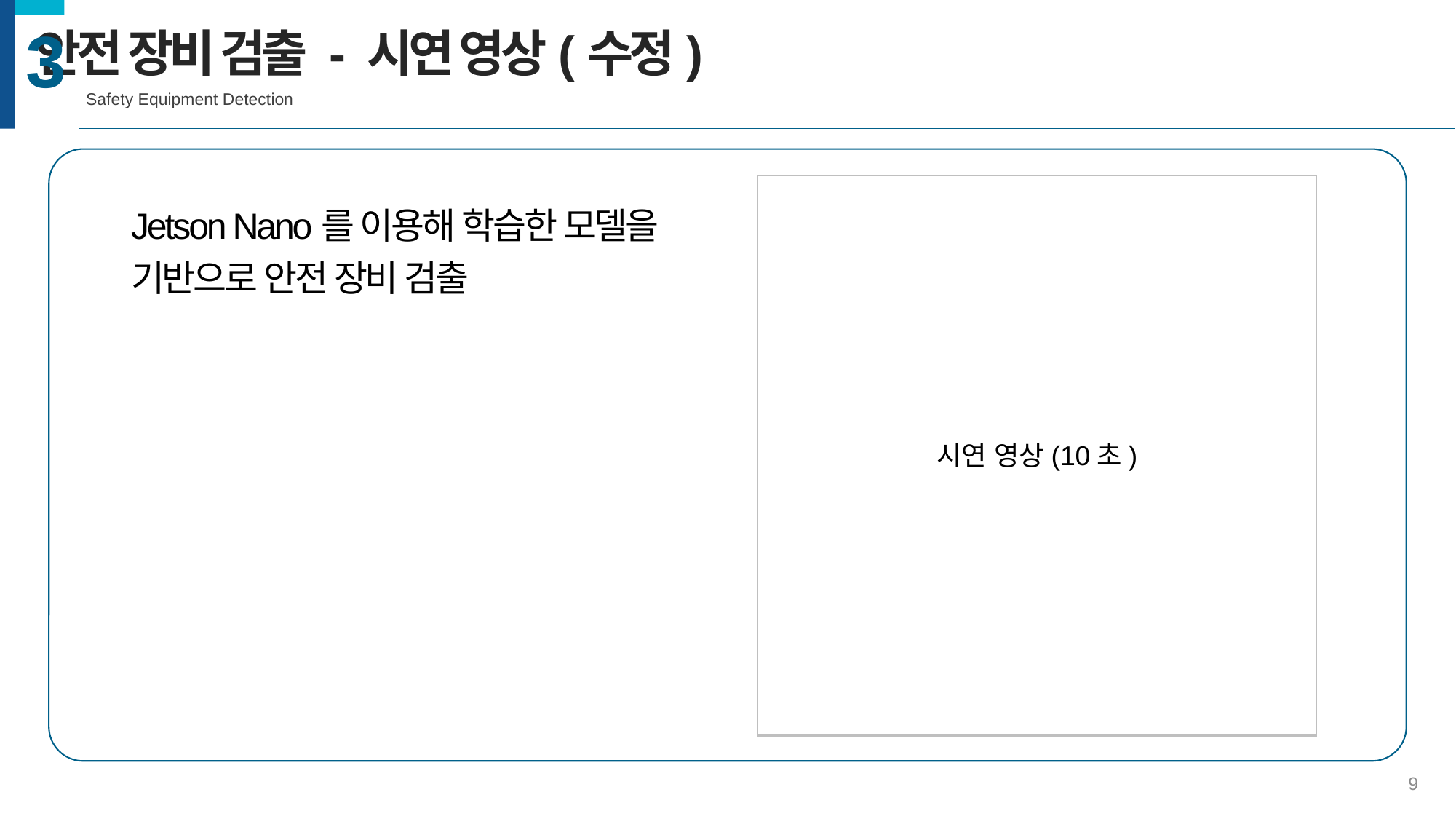

안전 장비 검출 - 시연 영상(수정)
Safety Equipment Detection
3

시연 영상(10초)

Jetson Nano를 이용해 학습한 모델을
기반으로 안전 장비 검출
9